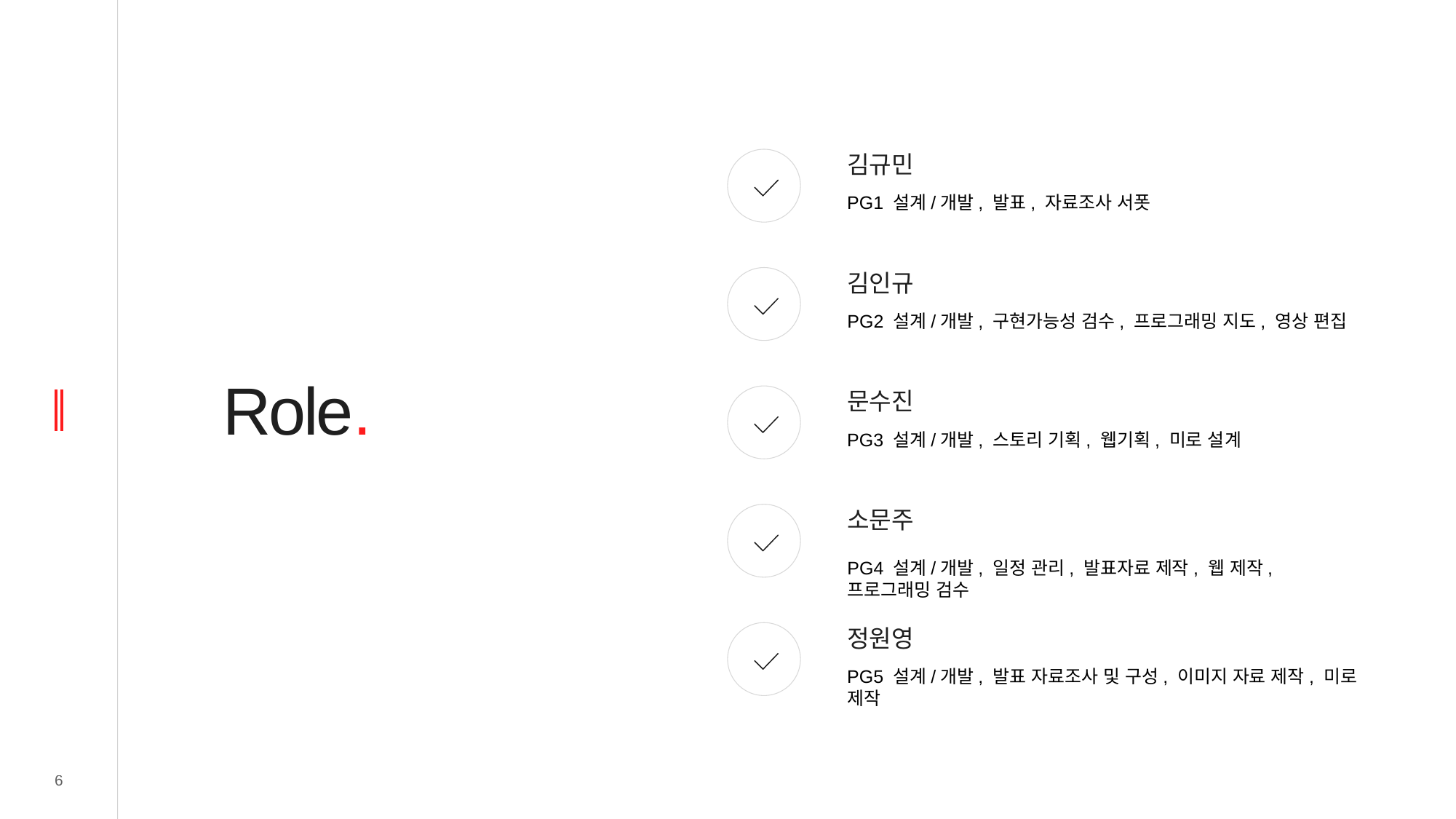

김규민
PG1 설계/개발, 발표, 자료조사 서폿

김인규
PG2 설계/개발, 구현가능성 검수, 프로그래밍 지도, 영상 편집
# Role.

문수진
PG3 설계/개발, 스토리 기획, 웹기획, 미로 설계

소문주
PG4 설계/개발, 일정 관리, 발표자료 제작, 웹 제작, 프로그래밍 검수

정원영
PG5 설계/개발, 발표 자료조사 및 구성, 이미지 자료 제작, 미로 제작
6